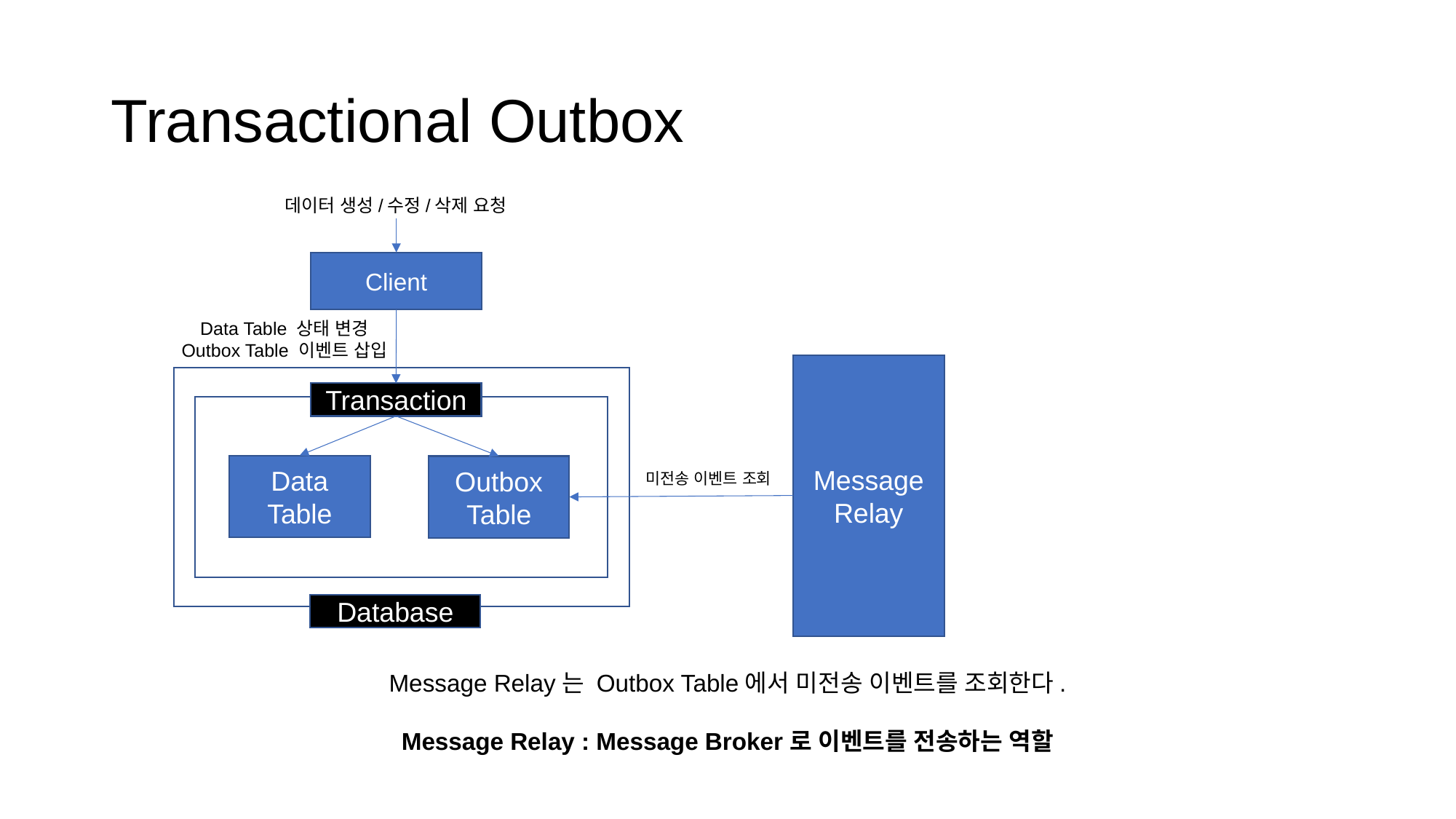

# Transactional Outbox
데이터 생성/수정/삭제 요청
Client
Data Table 상태 변경
Outbox Table 이벤트 삽입
Message
Relay

Transaction

Data Table
Outbox Table
미전송 이벤트 조회
Database
Message Relay는 Outbox Table에서 미전송 이벤트를 조회한다.

Message Relay : Message Broker로 이벤트를 전송하는 역할